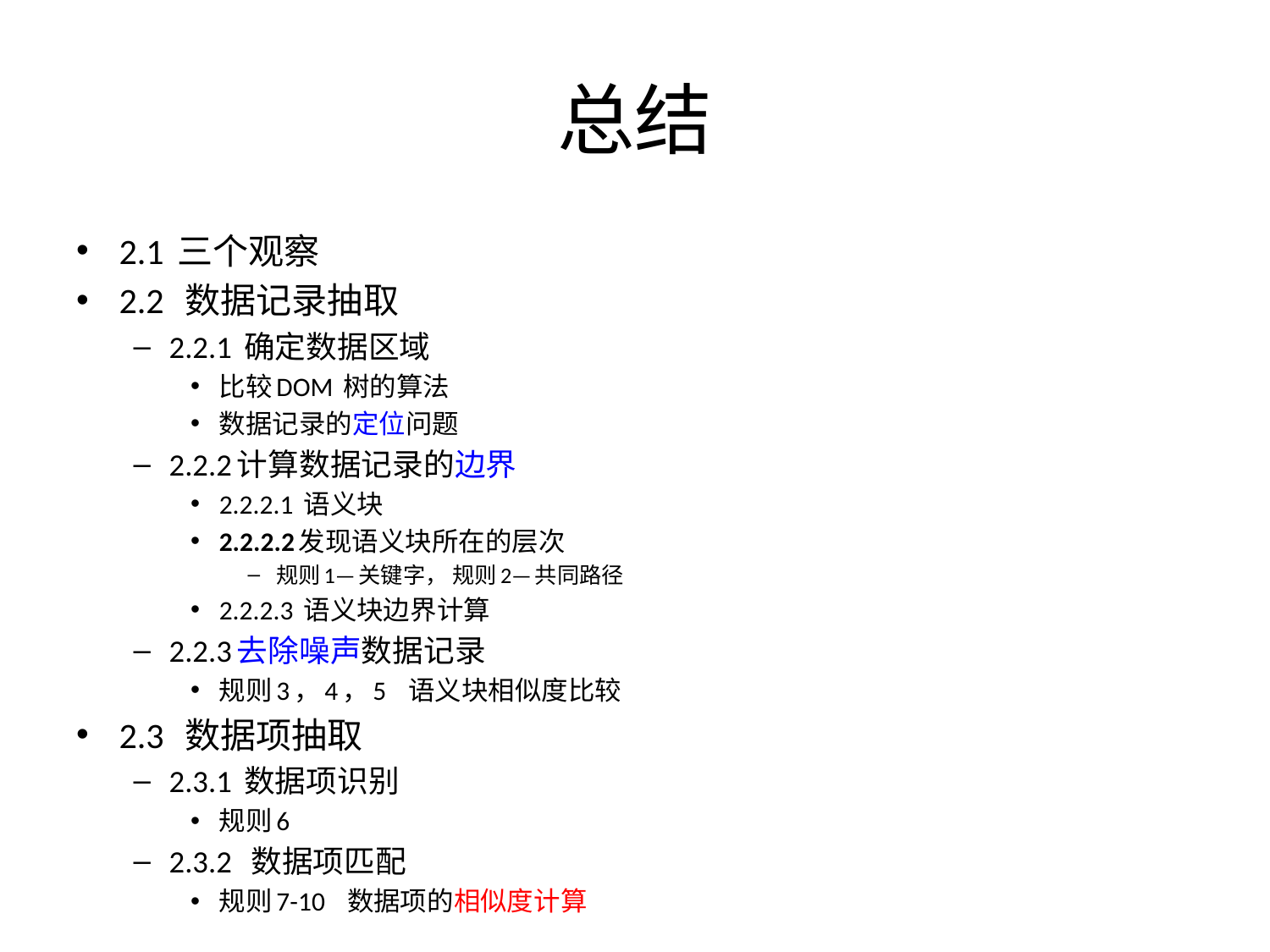

# 总结
2.1 三个观察
2.2  数据记录抽取
2.2.1 确定数据区域
比较DOM 树的算法
数据记录的定位问题
2.2.2计算数据记录的边界
2.2.2.1 语义块
2.2.2.2发现语义块所在的层次
规则1—关键字， 规则2—共同路径
2.2.2.3 语义块边界计算
2.2.3去除噪声数据记录
规则3，4，5   语义块相似度比较
2.3  数据项抽取
2.3.1 数据项识别
规则6
2.3.2  数据项匹配
规则7-10   数据项的相似度计算